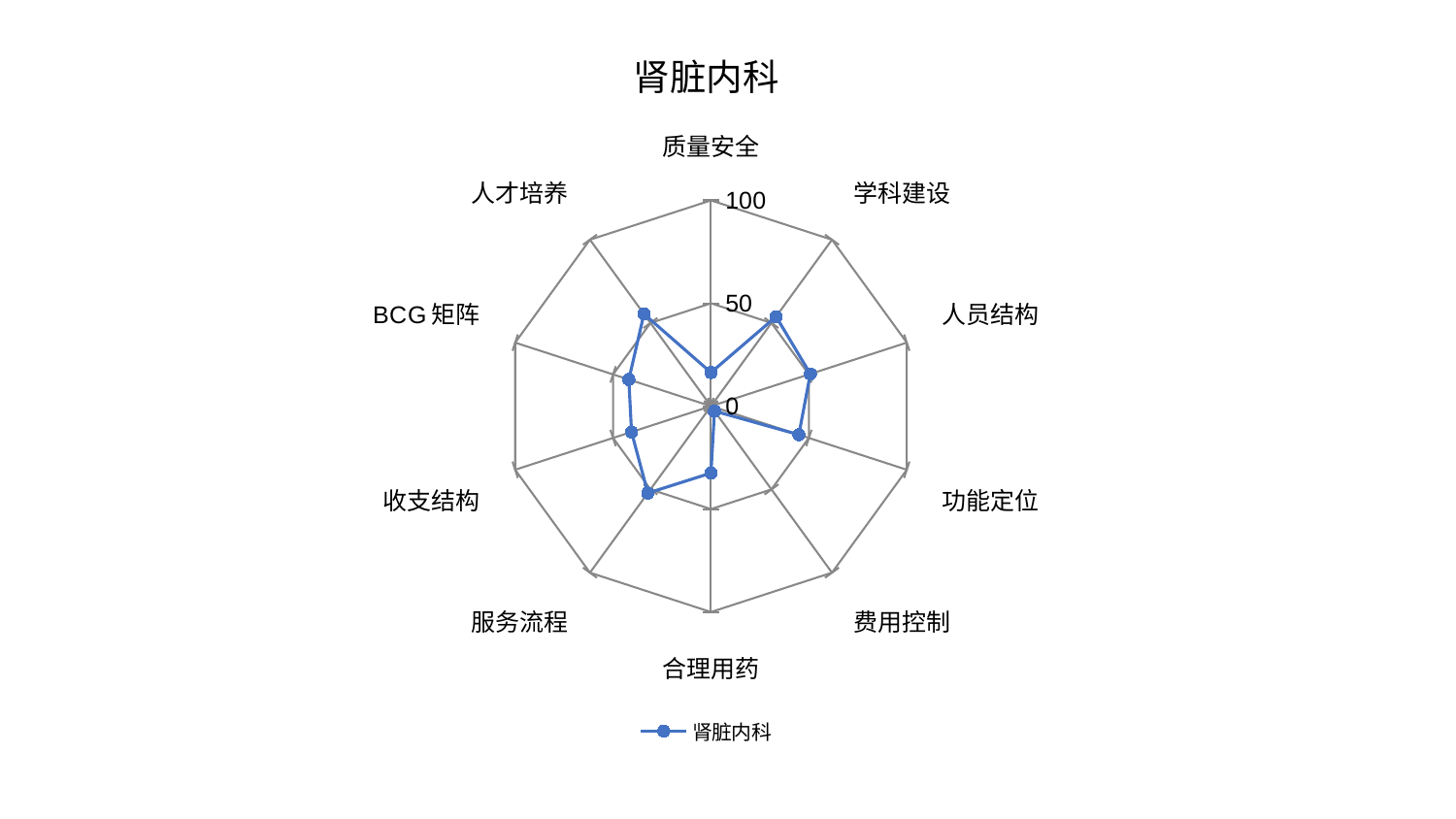

### Chart: 肾脏内科

| Category | 肾脏内科 |
|---|---|
| 质量安全 | 16.360156146615 |
| 学科建设 | 53.81583853466386 |
| 人员结构 | 50.736479132828684 |
| 功能定位 | 44.88622150699431 |
| 费用控制 | 2.931652407943657 |
| 合理用药 | 32.511712843207704 |
| 服务流程 | 52.194466020028976 |
| 收支结构 | 40.591866205943745 |
| BCG矩阵 | 41.95730744409307 |
| 人才培养 | 55.38196394401793 |
128